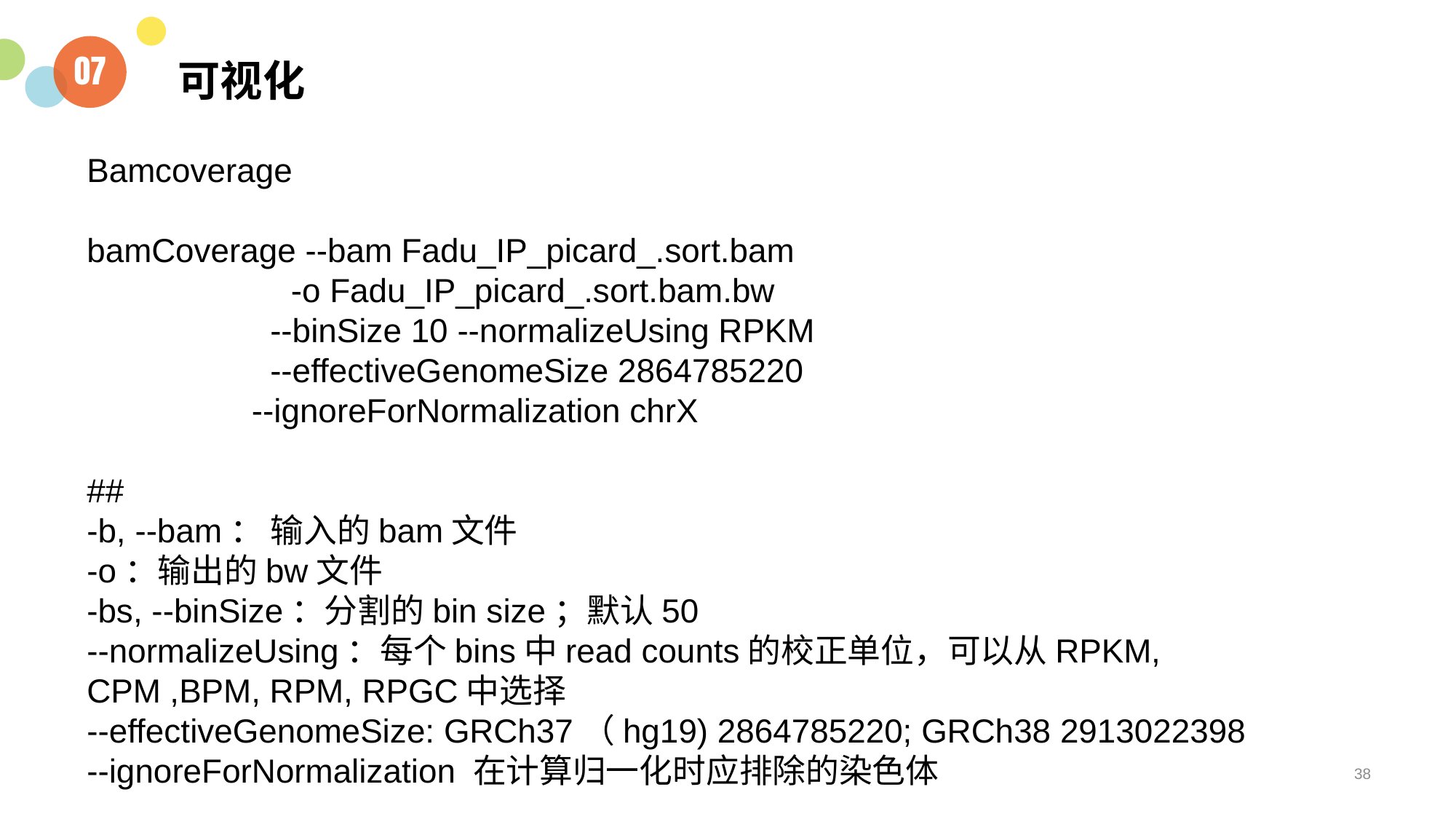

可视化
07

Bamcoverage

bamCoverage --bam Fadu_IP_picard_.sort.bam
                      -o Fadu_IP_picard_.sort.bam.bw
 	        --binSize 10 --normalizeUsing RPKM
	        --effectiveGenomeSize 2864785220
	      --ignoreForNormalization chrX

##
-b, --bam： 输入的bam文件
-o：输出的bw文件
-bs, --binSize：分割的bin size；默认50
--normalizeUsing：每个bins中read counts的校正单位，可以从RPKM, CPM ,BPM, RPM, RPGC中选择
--effectiveGenomeSize: GRCh37（hg19) 2864785220; GRCh38 2913022398
--ignoreForNormalization 在计算归一化时应排除的染色体
38